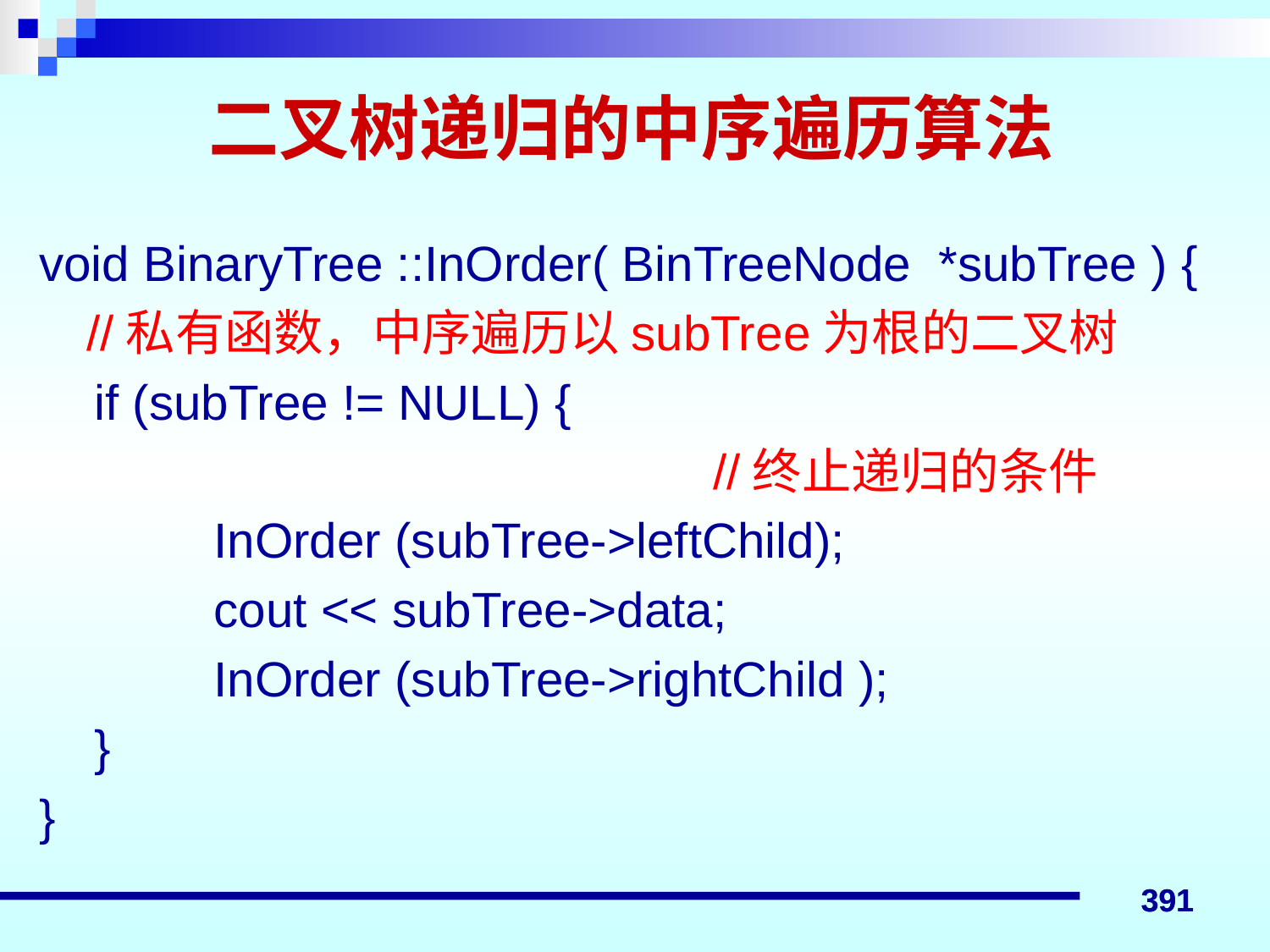

# 二叉树递归的中序遍历算法
void BinaryTree ::InOrder( BinTreeNode  *subTree ) {
	//私有函数，中序遍历以subTree为根的二叉树
    if (subTree != NULL) {
                                                 //终止递归的条件
		InOrder (subTree->leftChild);
		cout << subTree->data;
		InOrder (subTree->rightChild );
    }
}
391
391